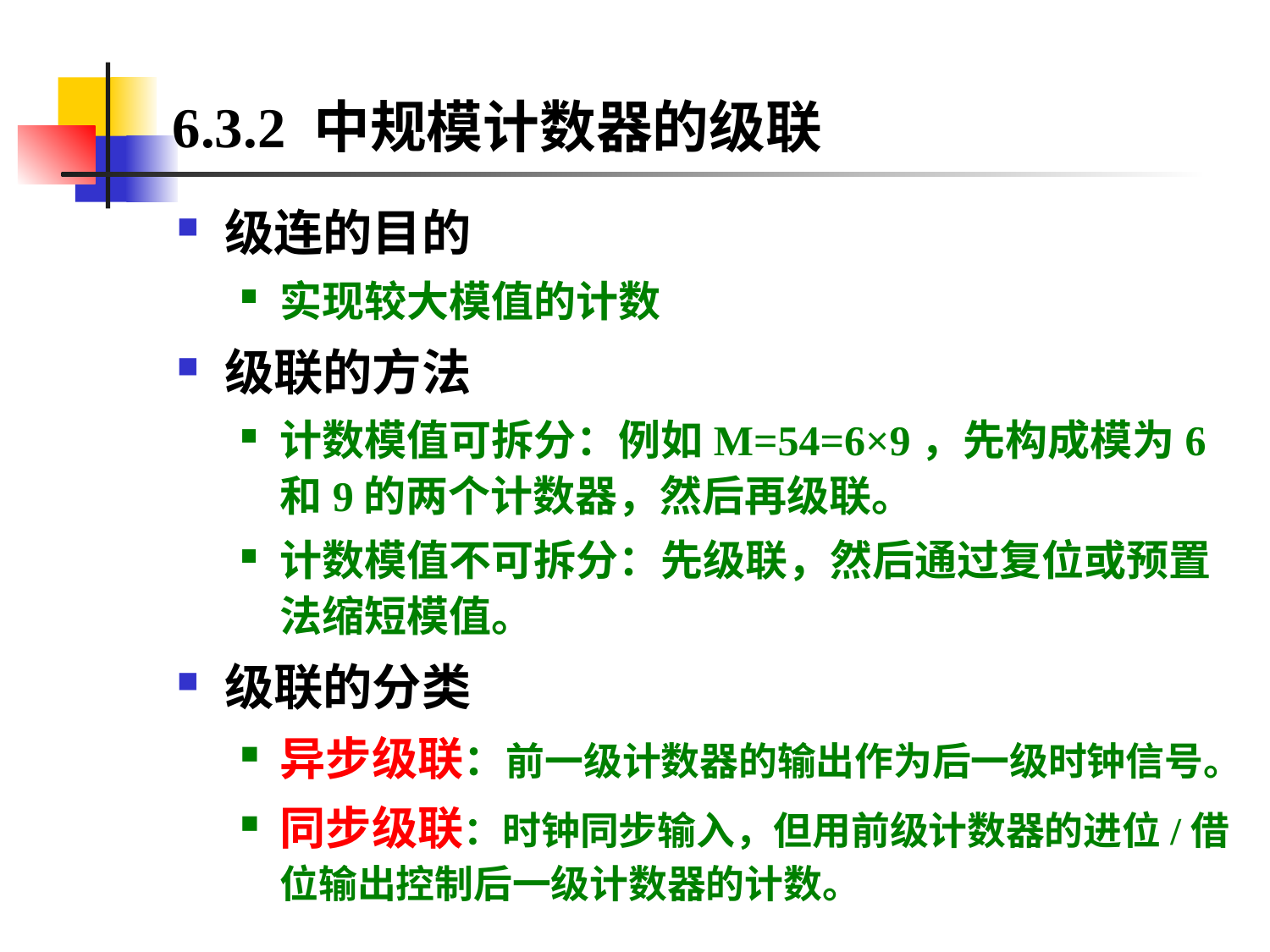

# 6.3.2 中规模计数器的级联
级连的目的
实现较大模值的计数
级联的方法
计数模值可拆分：例如M=54=6×9，先构成模为6和9的两个计数器，然后再级联。
计数模值不可拆分：先级联，然后通过复位或预置法缩短模值。
级联的分类
异步级联：前一级计数器的输出作为后一级时钟信号。
同步级联：时钟同步输入，但用前级计数器的进位/借位输出控制后一级计数器的计数。